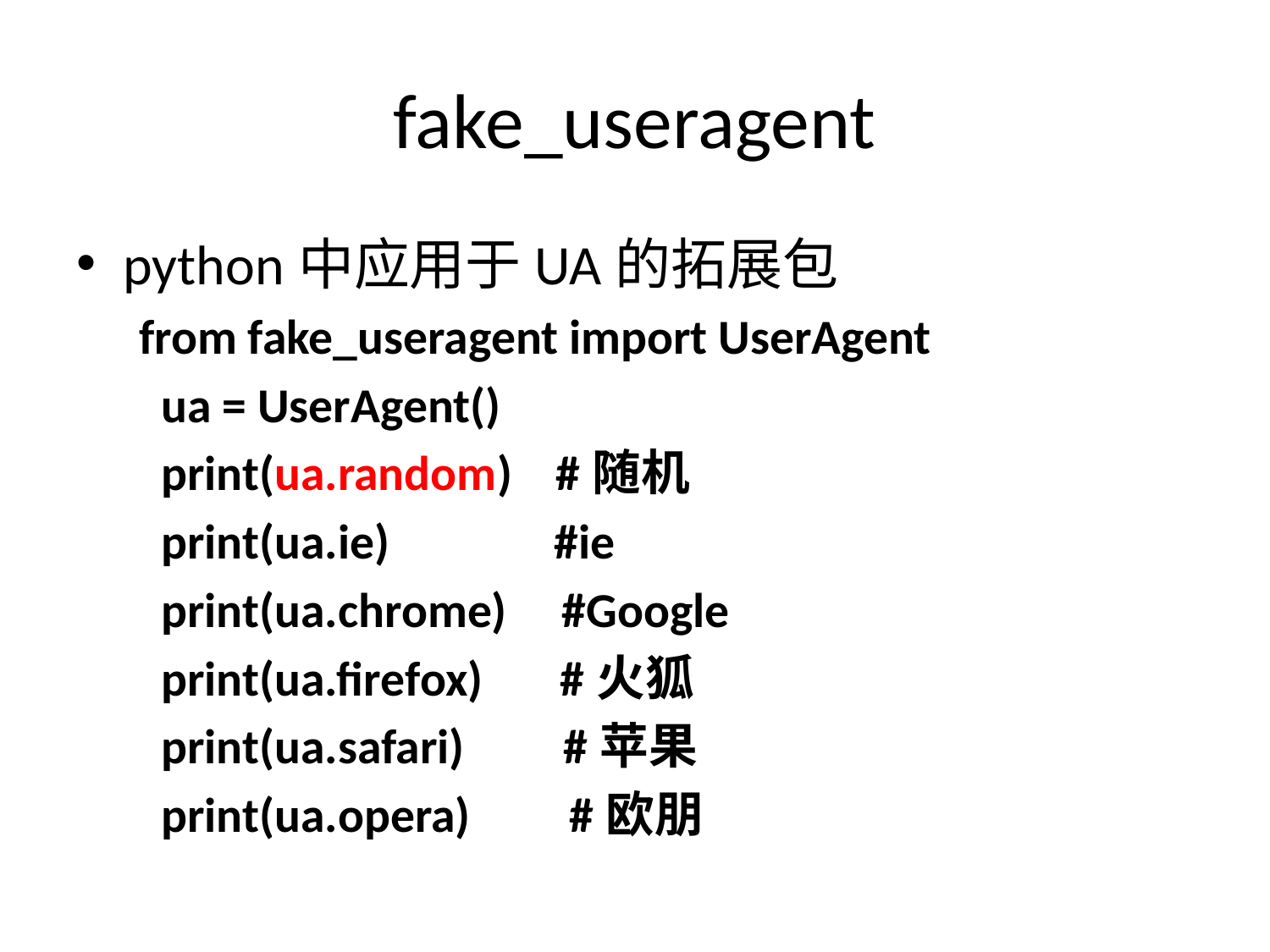

# fake_useragent
python中应用于UA的拓展包
from fake_useragent import UserAgent
  ua = UserAgent()
  print(ua.random)    #随机
  print(ua.ie)               #ie
  print(ua.chrome)     #Google
  print(ua.firefox)       #火狐
  print(ua.safari)         #苹果
  print(ua.opera)         #欧朋